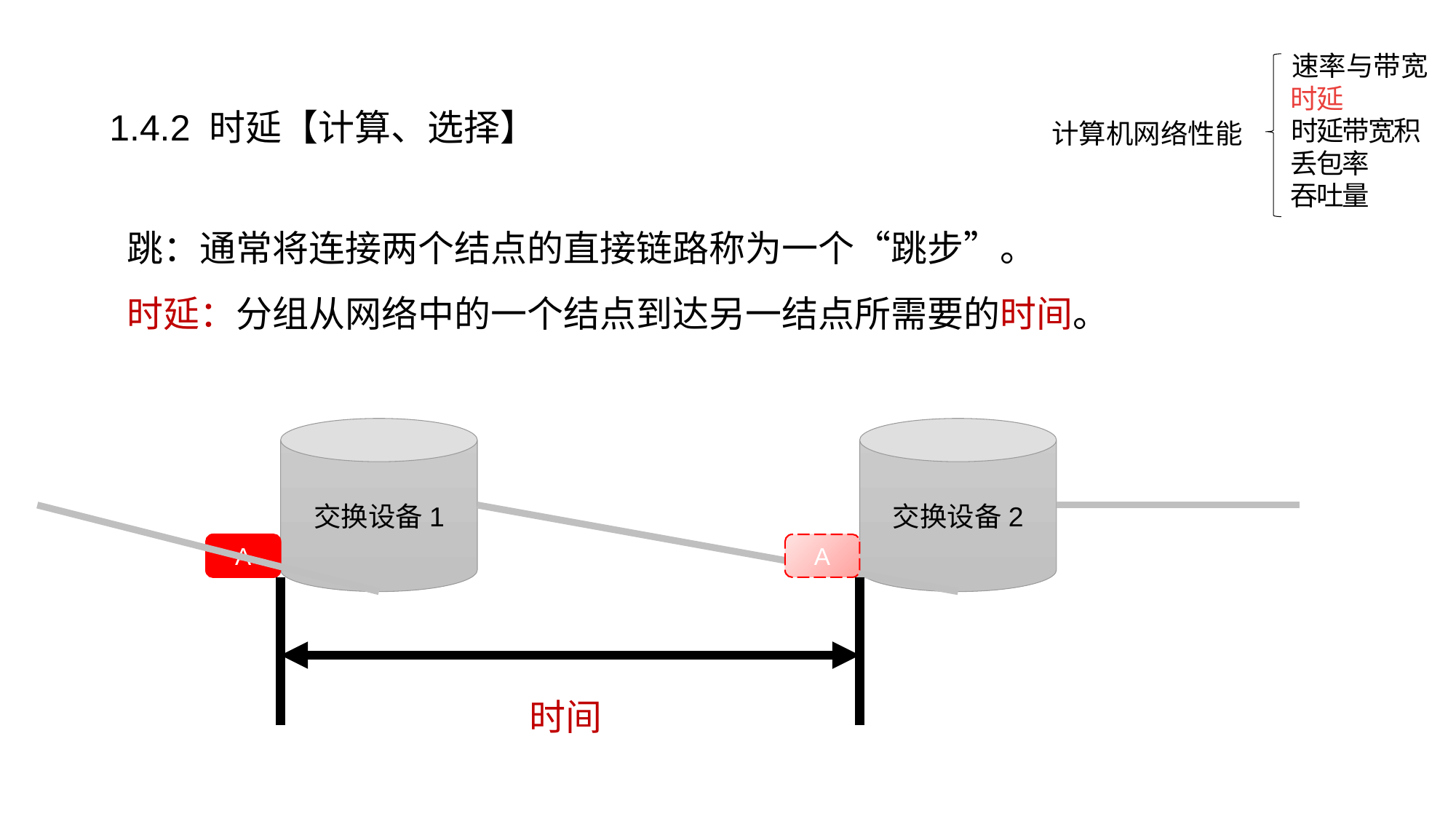

速率与带宽

时延
计算机网络性能
时延带宽积
丢包率
吞吐量
1.4.2 时延【计算、选择】
跳：通常将连接两个结点的直接链路称为一个“跳步”。
时延：分组从网络中的一个结点到达另一结点所需要的时间。
交换设备1
交换设备2
A
A
时间